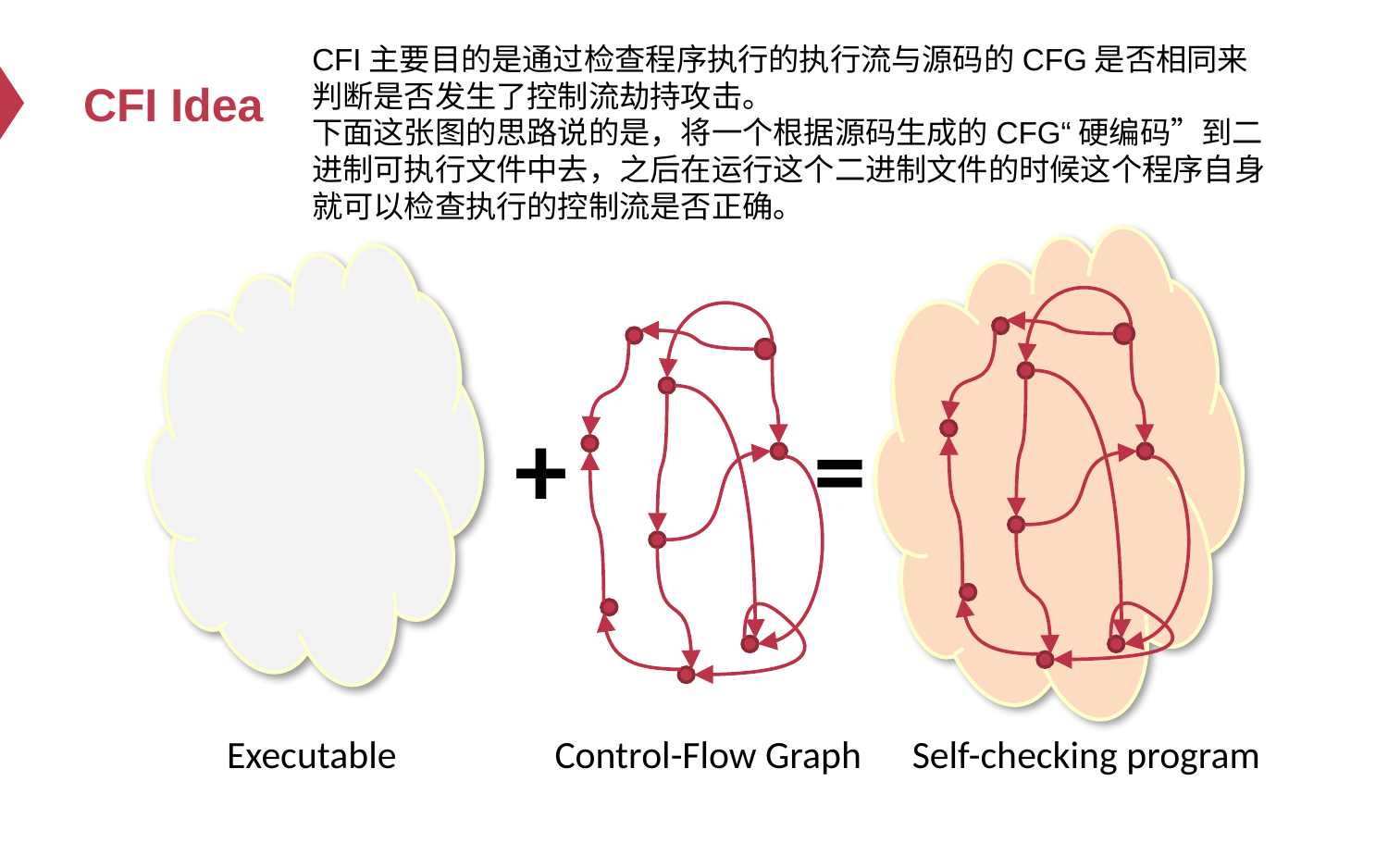

CFI主要目的是通过检查程序执行的执行流与源码的CFG是否相同来判断是否发生了控制流劫持攻击。
下面这张图的思路说的是，将一个根据源码生成的CFG“硬编码”到二进制可执行文件中去，之后在运行这个二进制文件的时候这个程序自身就可以检查执行的控制流是否正确。
# CFI Idea

+
=

Executable
Control-Flow Graph
Self-checking program